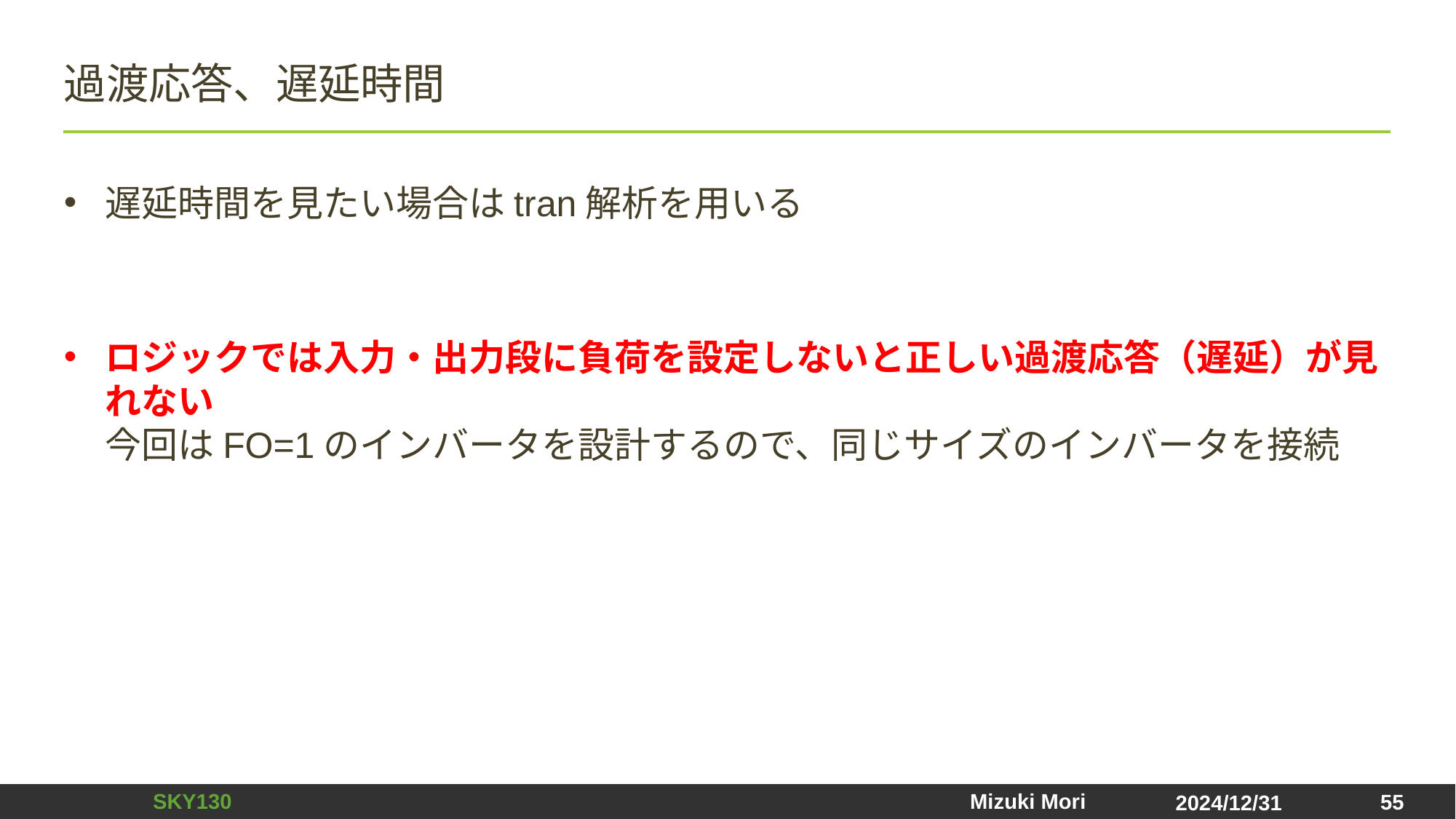

# 過渡応答、遅延時間
遅延時間を見たい場合はtran解析を用いる

ロジックでは入力・出力段に負荷を設定しないと正しい過渡応答（遅延）が見れない
今回はFO=1のインバータを設計するので、同じサイズのインバータを接続
55
2024/12/31